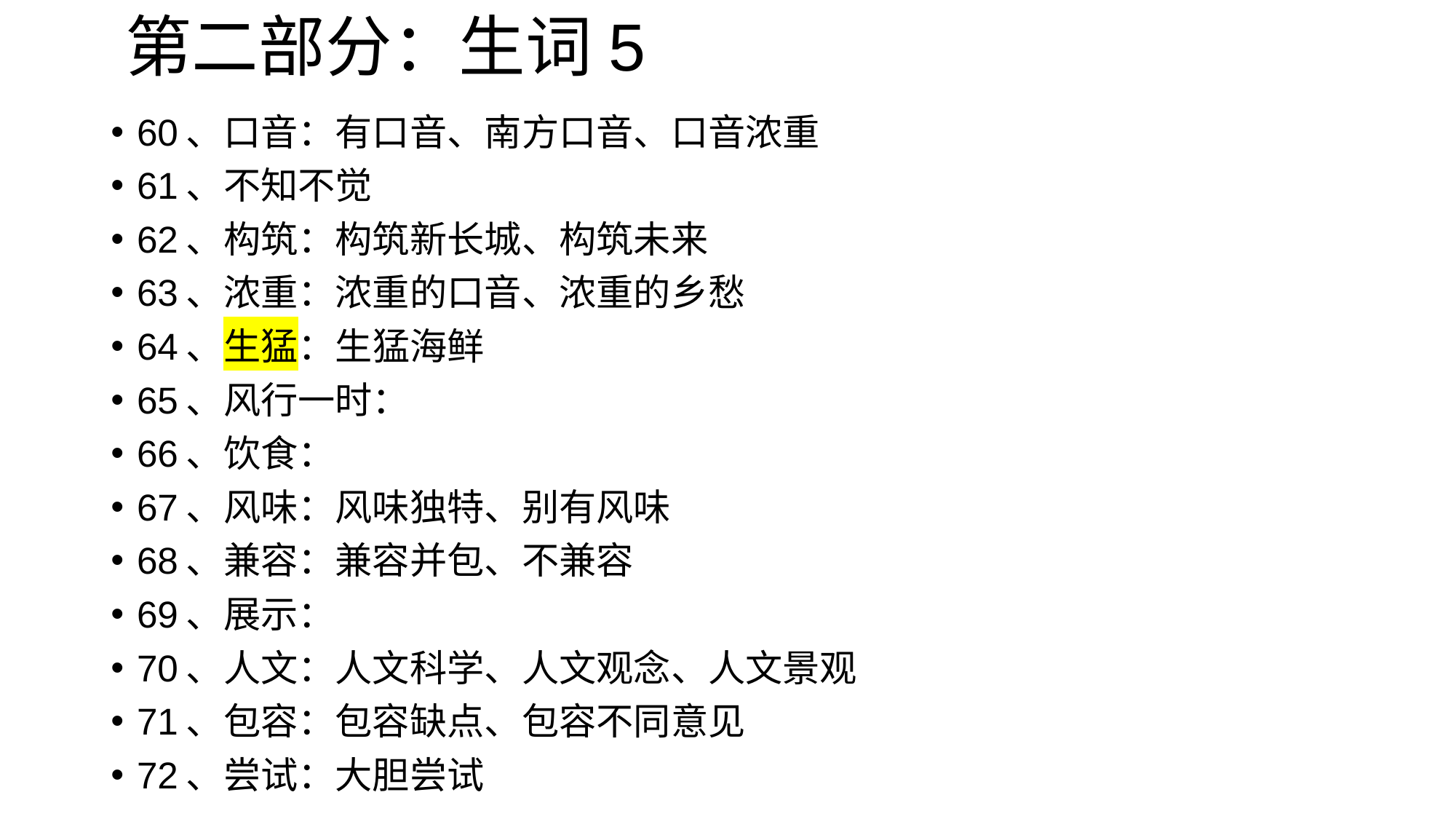

# 第二部分：生词5
60、口音：有口音、南方口音、口音浓重
61、不知不觉
62、构筑：构筑新长城、构筑未来
63、浓重：浓重的口音、浓重的乡愁
64、生猛：生猛海鲜
65、风行一时：
66、饮食：
67、风味：风味独特、别有风味
68、兼容：兼容并包、不兼容
69、展示：
70、人文：人文科学、人文观念、人文景观
71、包容：包容缺点、包容不同意见
72、尝试：大胆尝试